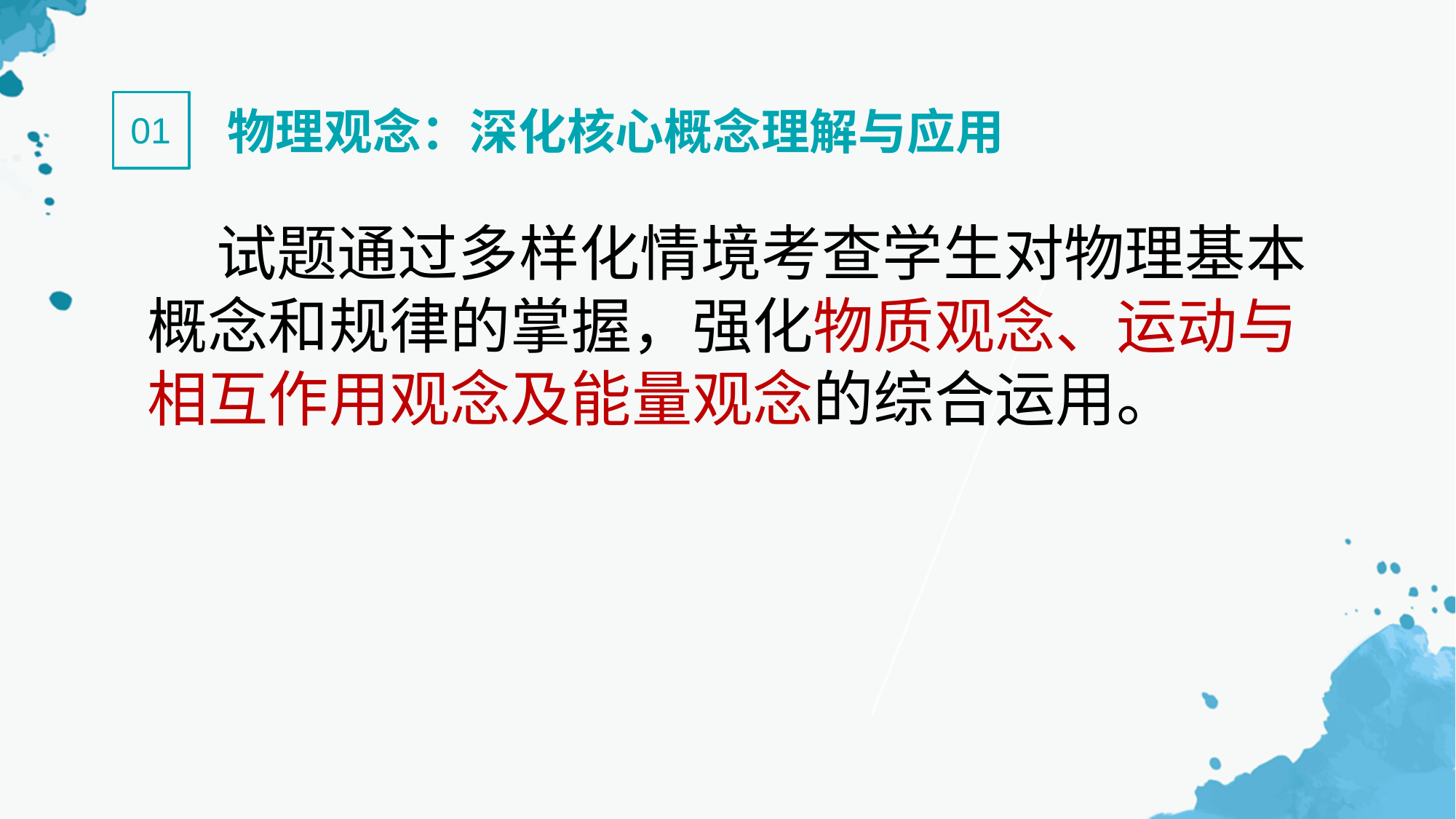

物理观念：深化核心概念理解与应用
01

    试题通过多样化情境考查学生对物理基本概念和规律的掌握，强化物质观念、运动与相互作用观念及能量观念的综合运用。